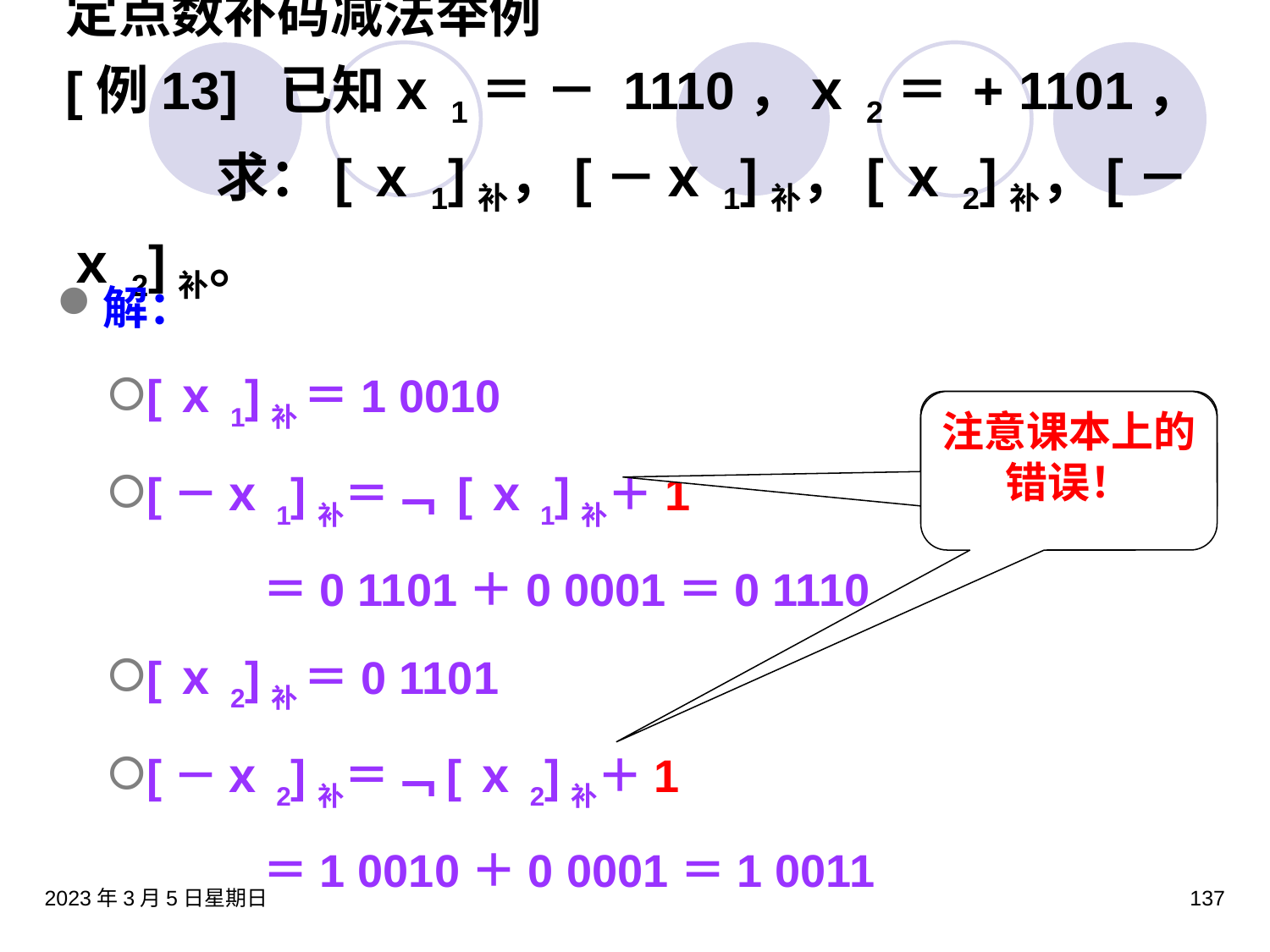

# 定点数补码减法举例 [例13]  已知ｘ1＝ － 1110，ｘ2＝ + 1101， 求：[ｘ1]补，[－ｘ1]补，[ｘ2]补，[－ｘ2]补。
解：
[ｘ1]补 ＝1 0010
[－ｘ1]补＝﹁ [ｘ1]补＋1
              ＝0 1101＋0 0001＝0 1110
[ｘ2]补 ＝0 1101
[－ｘ2]补＝﹁[ｘ2]补＋1
              ＝1 0010＋0 0001＝1 0011
注意课本上的错误！
注意课本上的错误！
2023年3月5日星期日
137